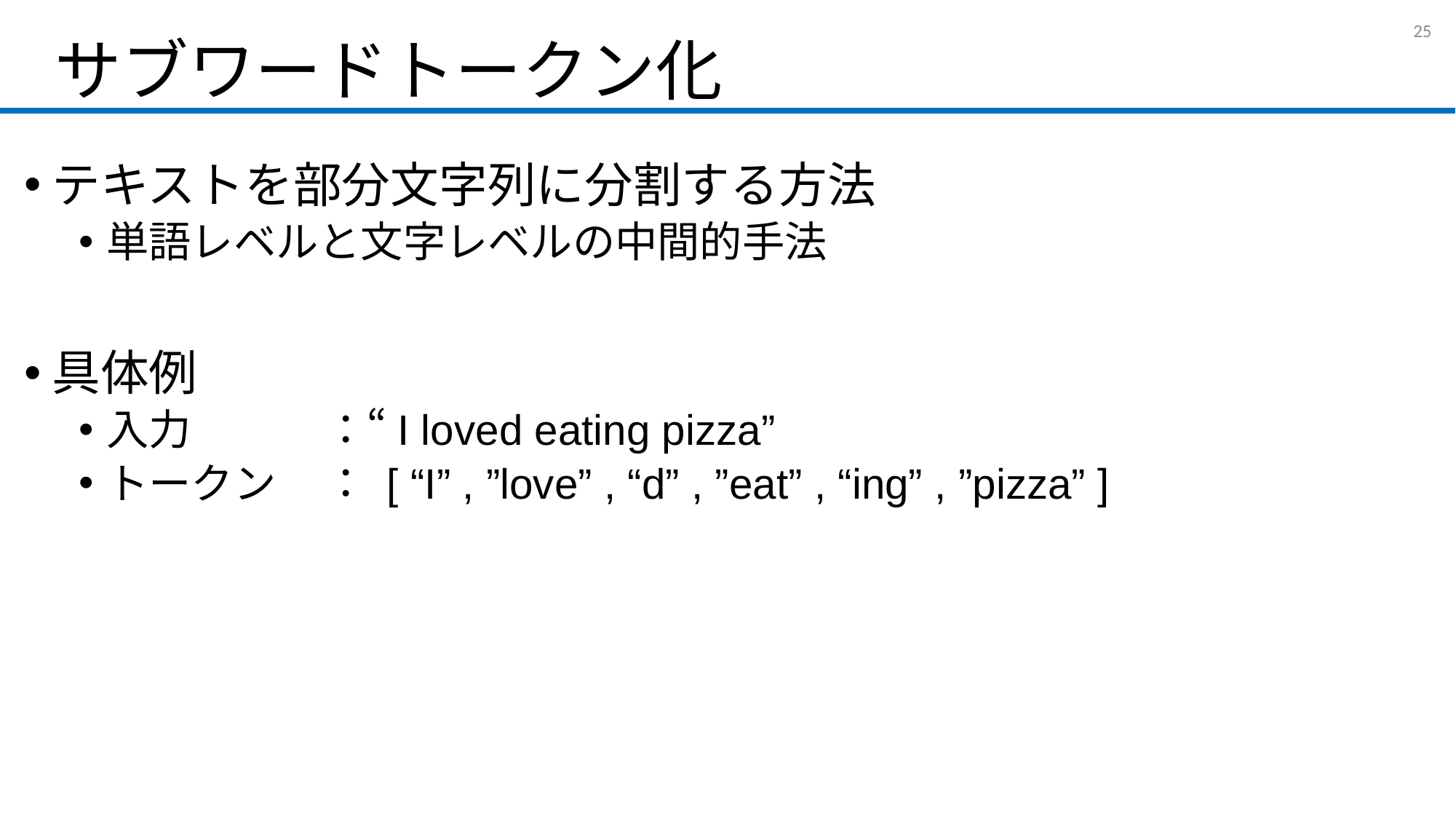

# サブワードトークン化
25
テキストを部分文字列に分割する方法
単語レベルと文字レベルの中間的手法

具体例
入力		：“I loved eating pizza”
トークン	： [ “I” , ”love” , “d” , ”eat” , “ing” , ”pizza” ]